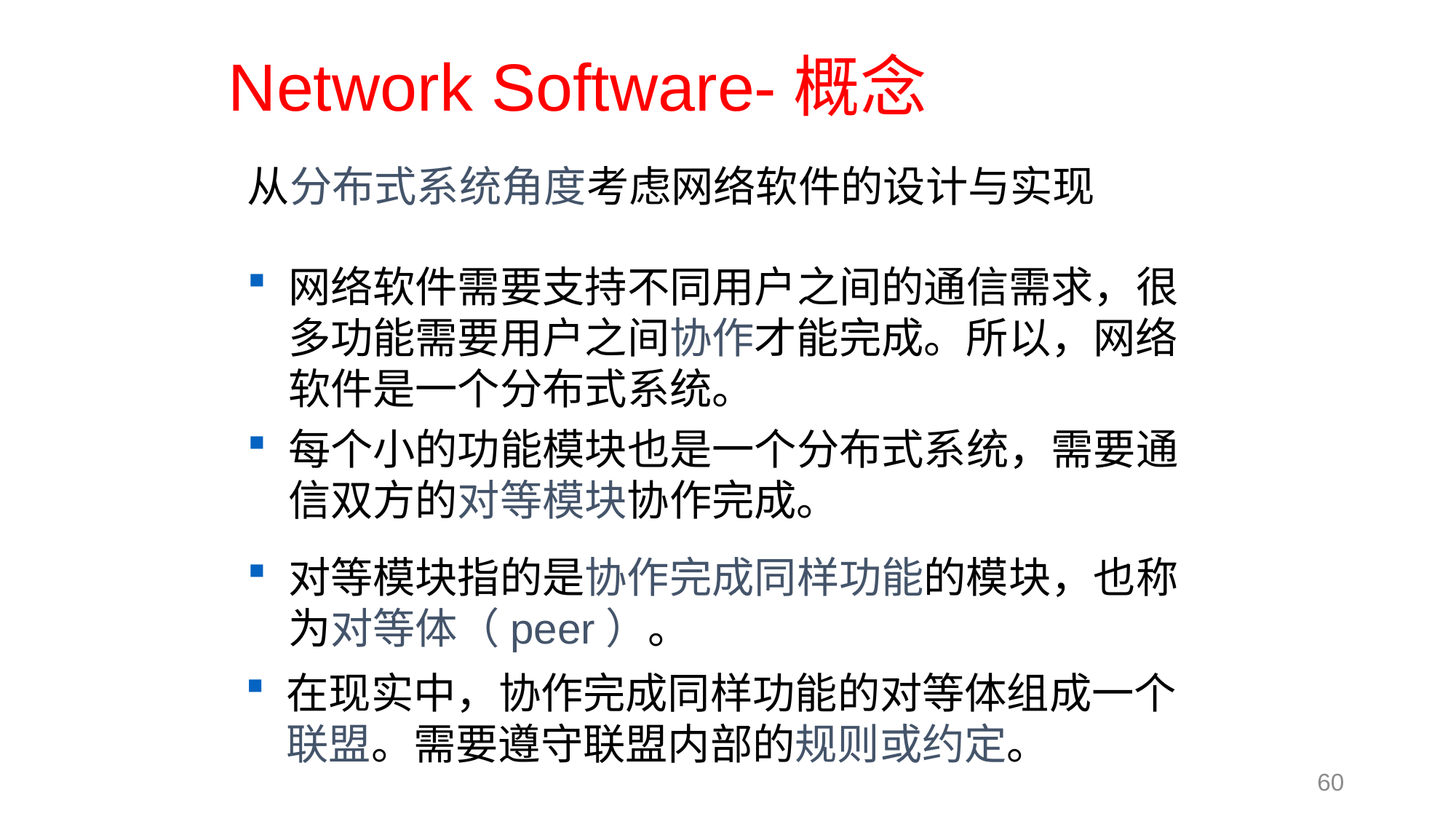

# Network Software-概念
从分布式系统角度考虑网络软件的设计与实现
网络软件需要支持不同用户之间的通信需求，很多功能需要用户之间协作才能完成。所以，网络软件是一个分布式系统。
每个小的功能模块也是一个分布式系统，需要通信双方的对等模块协作完成。

对等模块指的是协作完成同样功能的模块，也称为对等体（peer）。
在现实中，协作完成同样功能的对等体组成一个联盟。需要遵守联盟内部的规则或约定。
60